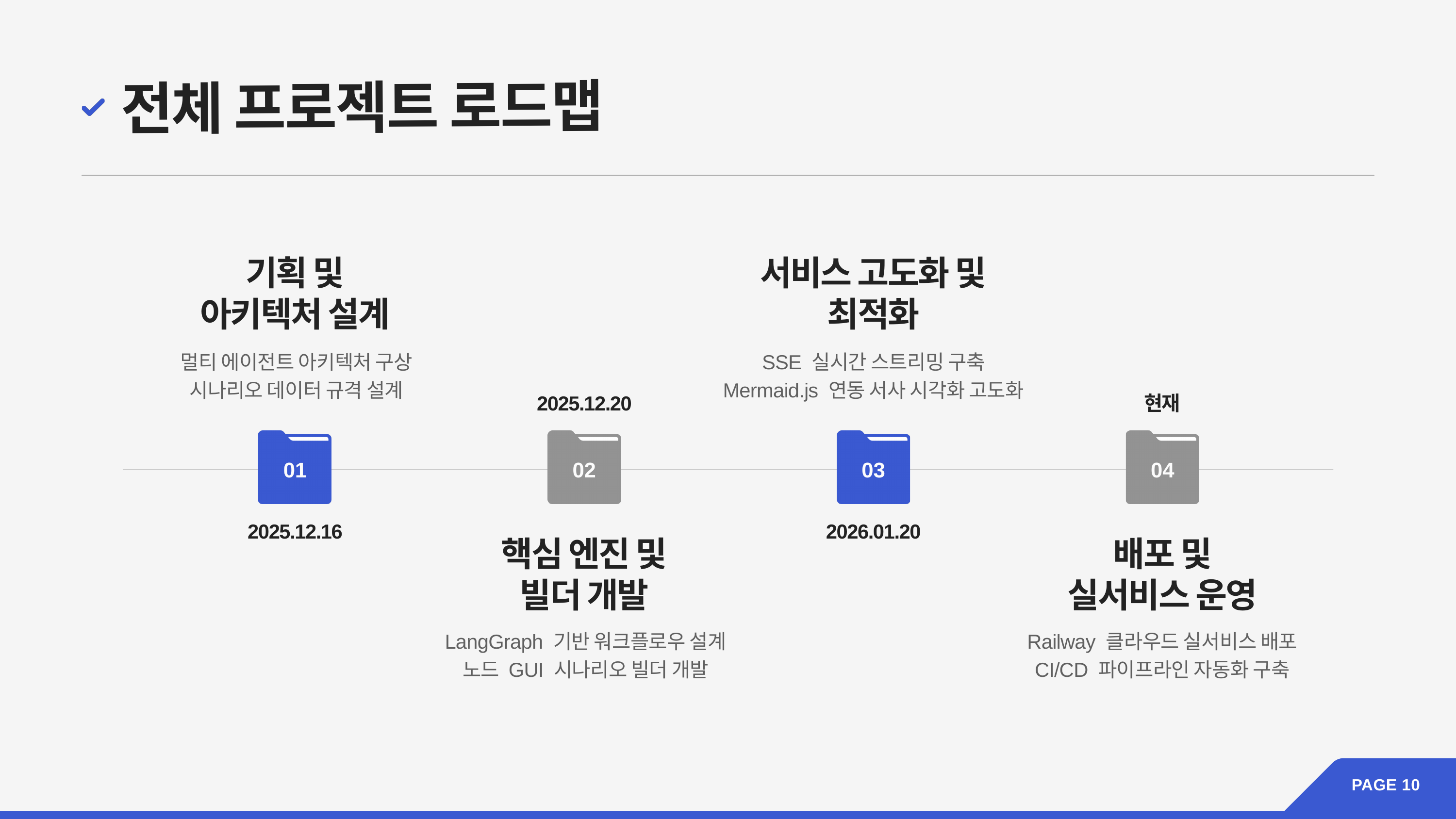

전체 프로젝트 로드맵

기획 및
아키텍처 설계
서비스 고도화 및
최적화
멀티 에이전트 아키텍처 구상
시나리오 데이터 규격 설계
SSE 실시간 스트리밍 구축
Mermaid.js 연동 서사 시각화 고도화
2025.12.20
현재

01
02
03
04

2025.12.16
2026.01.20
핵심 엔진 및
빌더 개발
배포 및
실서비스 운영
LangGraph 기반 워크플로우 설계
노드 GUI 시나리오 빌더 개발
Railway 클라우드 실서비스 배포
CI/CD 파이프라인 자동화 구축

PAGE 10